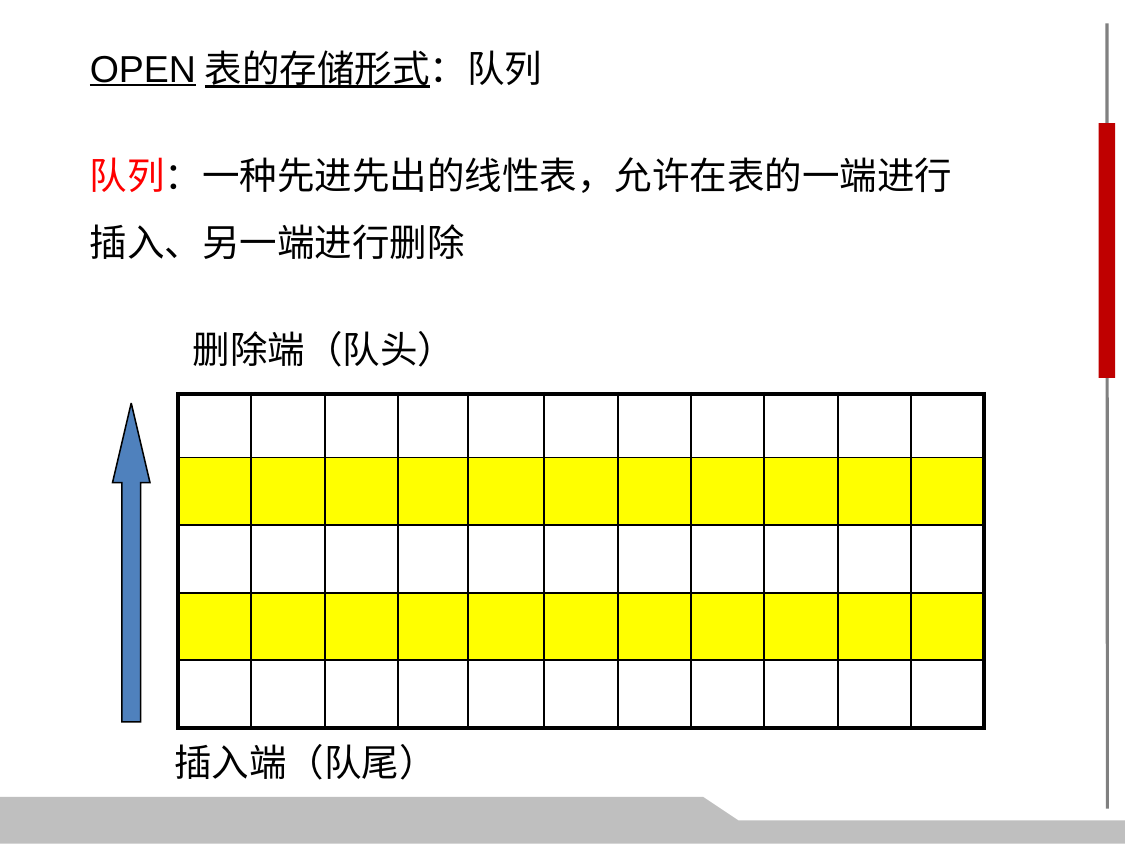

OPEN表的存储形式：队列
队列：一种先进先出的线性表，允许在表的一端进行插入、另一端进行删除
删除端（队头）
|  |  |  |  |  |  |  |  |  |  |  |
| --- | --- | --- | --- | --- | --- | --- | --- | --- | --- | --- |
|  |  |  |  |  |  |  |  |  |  |  |
|  |  |  |  |  |  |  |  |  |  |  |
|  |  |  |  |  |  |  |  |  |  |  |
|  |  |  |  |  |  |  |  |  |  |  |

插入端（队尾）